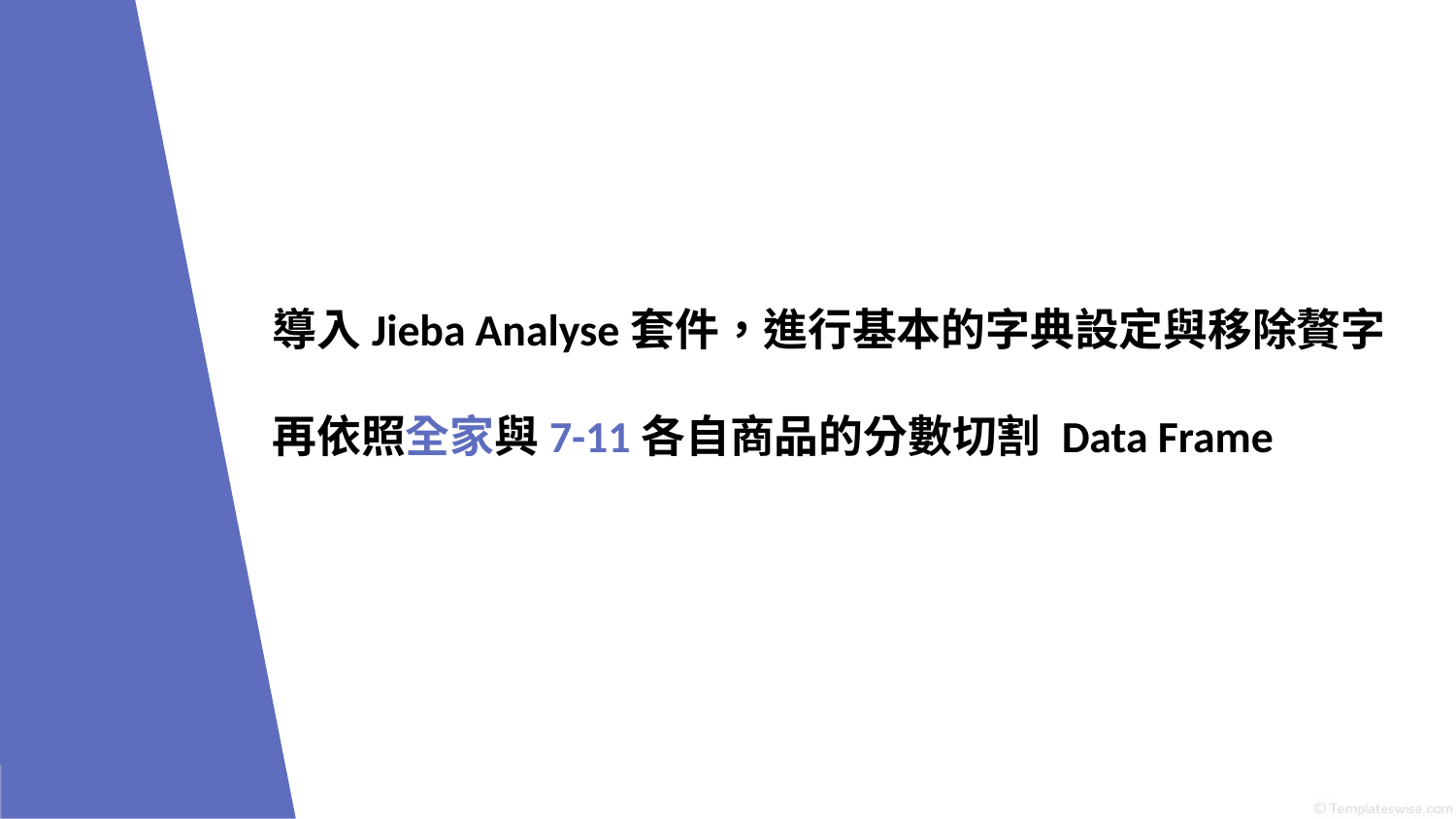

導入Jieba Analyse套件，進行基本的字典設定與移除贅字

再依照全家與7-11各自商品的分數切割 Data Frame